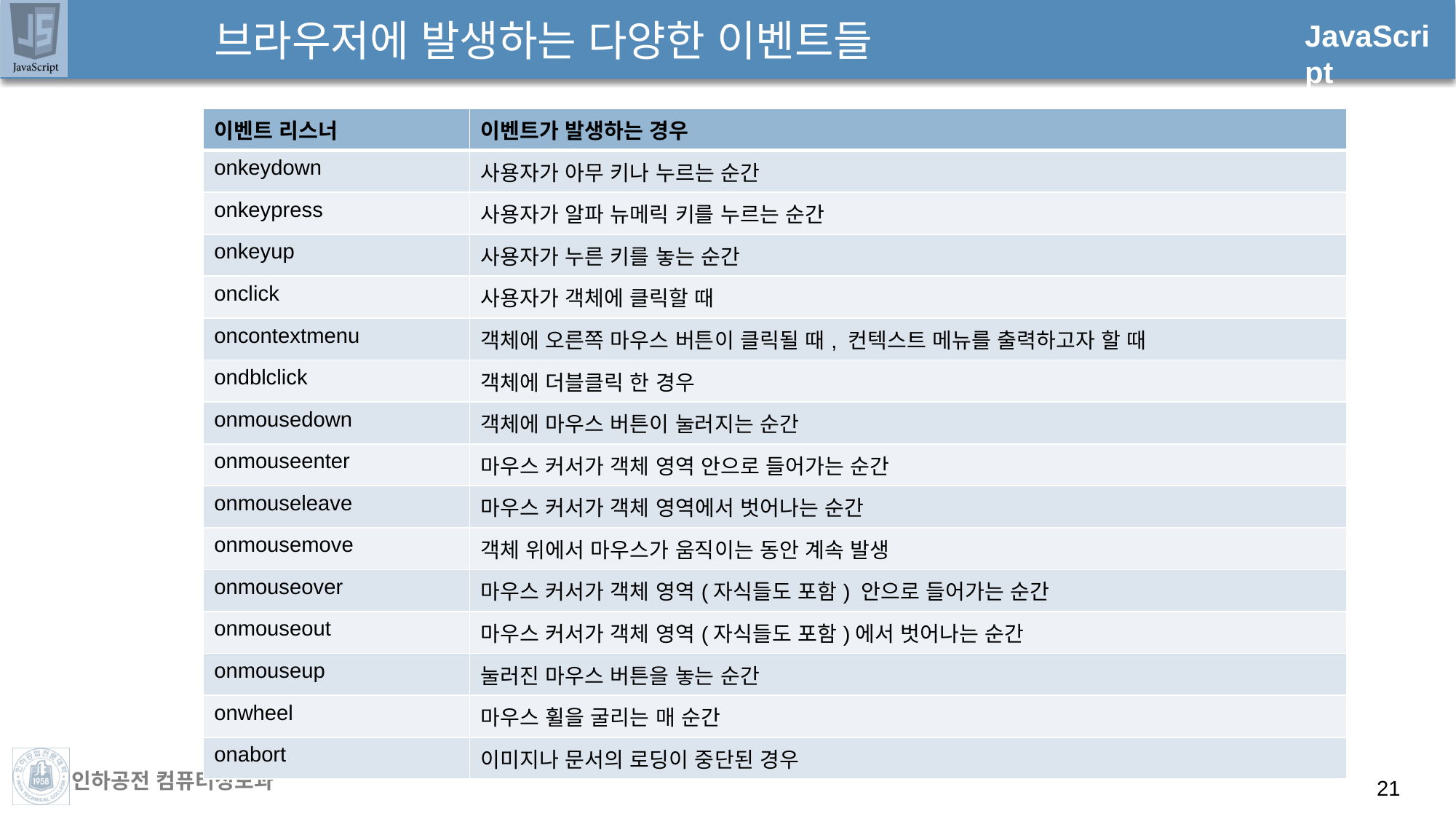

# 브라우저에 발생하는 다양한 이벤트들
| 이벤트 리스너 | 이벤트가 발생하는 경우 |
| --- | --- |
| onkeydown | 사용자가 아무 키나 누르는 순간 |
| onkeypress | 사용자가 알파 뉴메릭 키를 누르는 순간 |
| onkeyup | 사용자가 누른 키를 놓는 순간 |
| onclick | 사용자가 객체에 클릭할 때 |
| oncontextmenu | 객체에 오른쪽 마우스 버튼이 클릭될 때, 컨텍스트 메뉴를 출력하고자 할 때 |
| ondblclick | 객체에 더블클릭 한 경우 |
| onmousedown | 객체에 마우스 버튼이 눌러지는 순간 |
| onmouseenter | 마우스 커서가 객체 영역 안으로 들어가는 순간 |
| onmouseleave | 마우스 커서가 객체 영역에서 벗어나는 순간 |
| onmousemove | 객체 위에서 마우스가 움직이는 동안 계속 발생 |
| onmouseover | 마우스 커서가 객체 영역(자식들도 포함) 안으로 들어가는 순간 |
| onmouseout | 마우스 커서가 객체 영역(자식들도 포함)에서 벗어나는 순간 |
| onmouseup | 눌러진 마우스 버튼을 놓는 순간 |
| onwheel | 마우스 휠을 굴리는 매 순간 |
| onabort | 이미지나 문서의 로딩이 중단된 경우 |